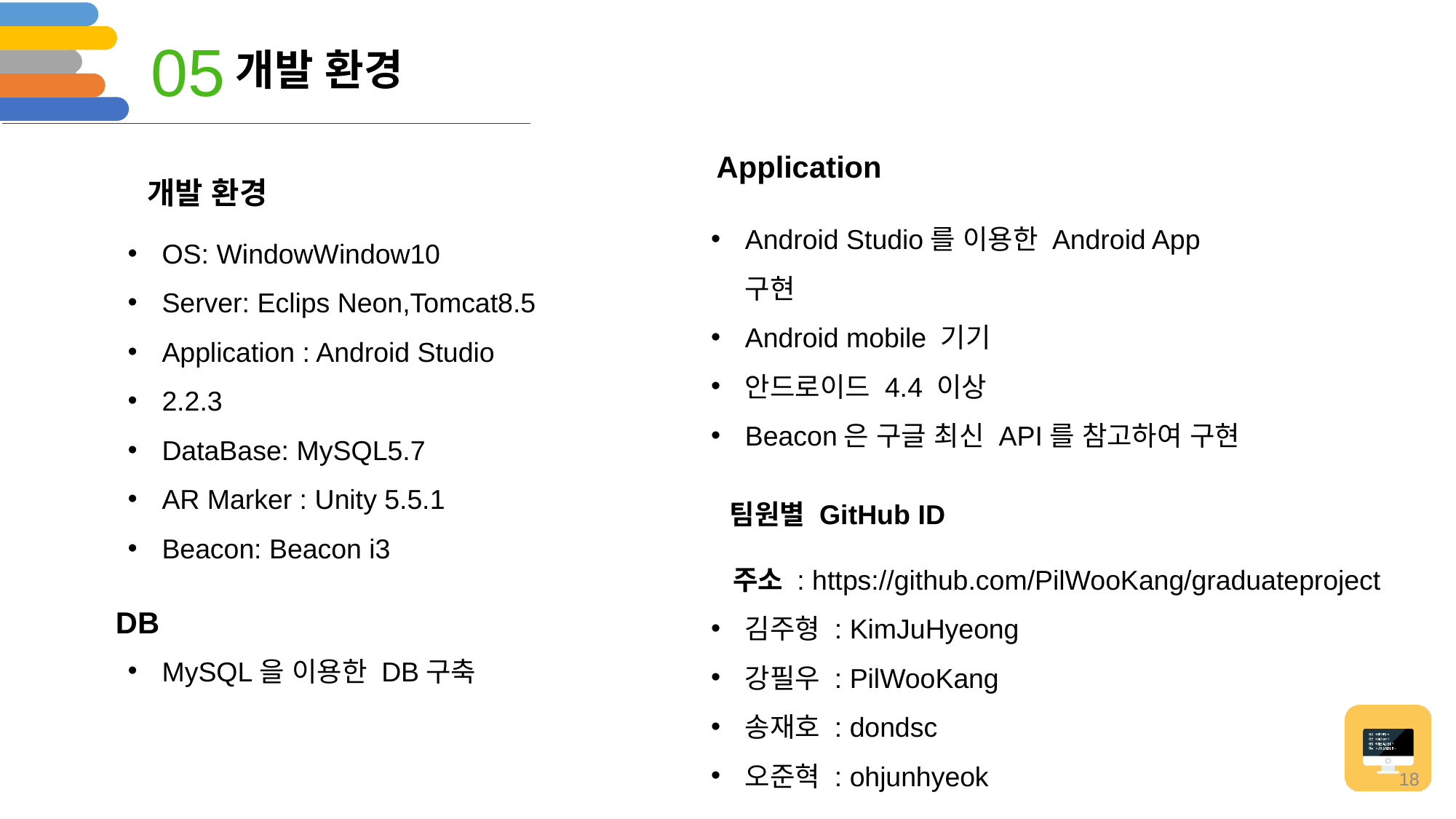

05
개발 환경
Application

Android Studio를 이용한 Android App구현
Android mobile 기기
안드로이드 4.4 이상
Beacon은 구글 최신 API를 참고하여 구현

개발 환경
OS: WindowWindow10
Server: Eclips Neon,Tomcat8.5
Application : Android Studio
2.2.3
DataBase: MySQL5.7
AR Marker : Unity 5.5.1
Beacon: Beacon i3

  팀원별 GitHub ID

  주소 : https://github.com/PilWooKang/graduateproject
김주형 : KimJuHyeong
강필우 : PilWooKang
송재호 : dondsc
오준혁 : ohjunhyeok
DB
MySQL을 이용한 DB구축
18